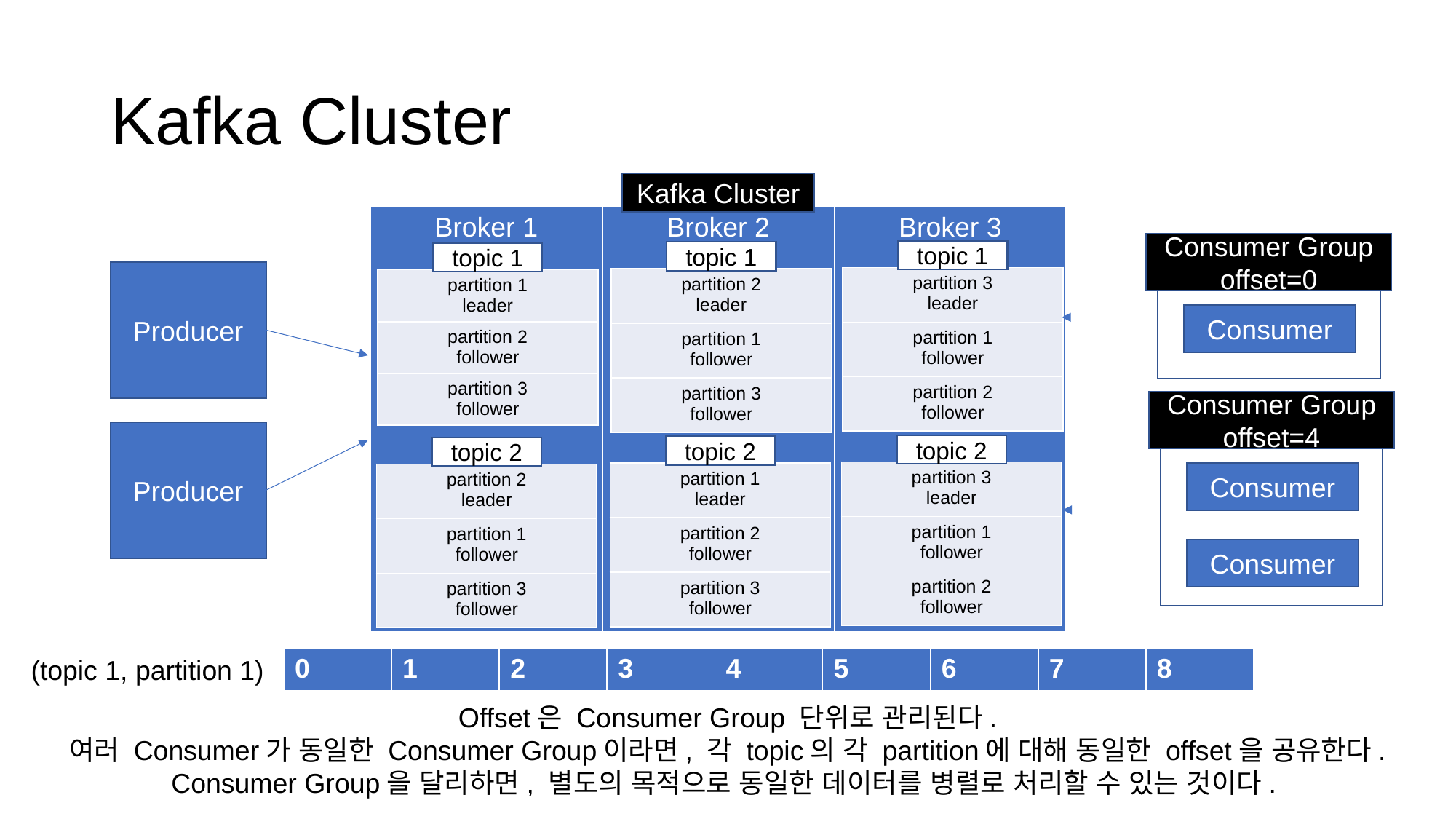

# Kafka Cluster
Kafka Cluster
| Broker 1 | Broker 2 | Broker 3 |
| --- | --- | --- |
Consumer Group
offset=0
topic 1
topic 1
topic 1

Producer
| partition 3 leader |
| --- |
| partition 1 follower |
| partition 2 follower |
| partition 2 leader |
| --- |
| partition 1 follower |
| partition 3 follower |
| partition 1 leader |
| --- |
| partition 2 follower |
| partition 3 follower |
Consumer
Consumer Group
offset=4

Producer
topic 2
topic 2
topic 2
| partition 3 leader |
| --- |
| partition 1 follower |
| partition 2 follower |
| partition 1 leader |
| --- |
| partition 2 follower |
| partition 3 follower |
Consumer
| partition 2 leader |
| --- |
| partition 1 follower |
| partition 3 follower |
Consumer
(topic 1, partition 1)
| 0 | 1 | 2 | 3 | 4 | 5 | 6 | 7 | 8 |
| --- | --- | --- | --- | --- | --- | --- | --- | --- |
Offset은 Consumer Group 단위로 관리된다.
여러 Consumer가 동일한 Consumer Group이라면, 각 topic의 각 partition에 대해 동일한 offset을 공유한다.
Consumer Group을 달리하면, 별도의 목적으로 동일한 데이터를 병렬로 처리할 수 있는 것이다.